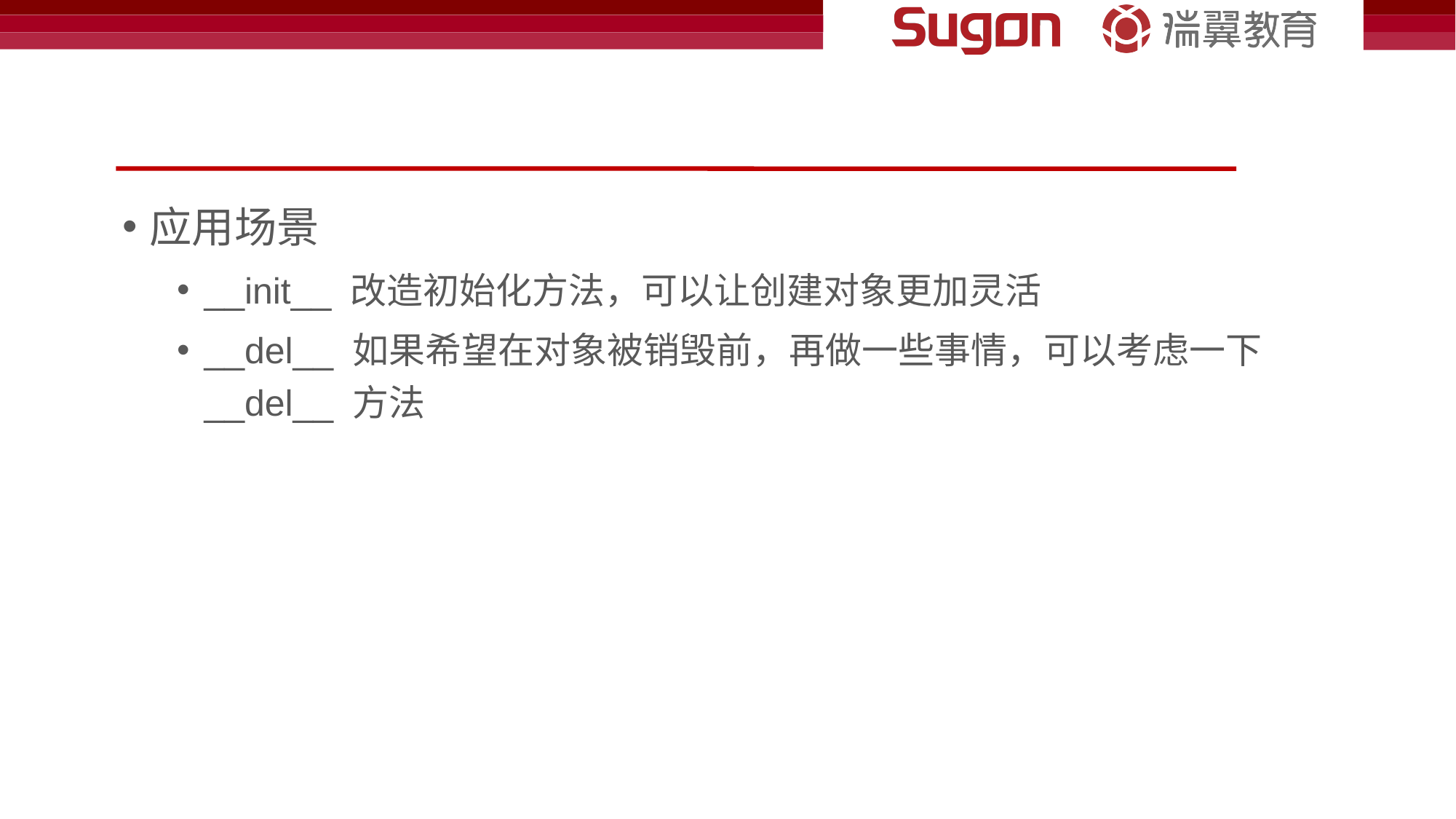

#
应用场景
__init__ 改造初始化方法，可以让创建对象更加灵活
__del__ 如果希望在对象被销毁前，再做一些事情，可以考虑一下 __del__ 方法